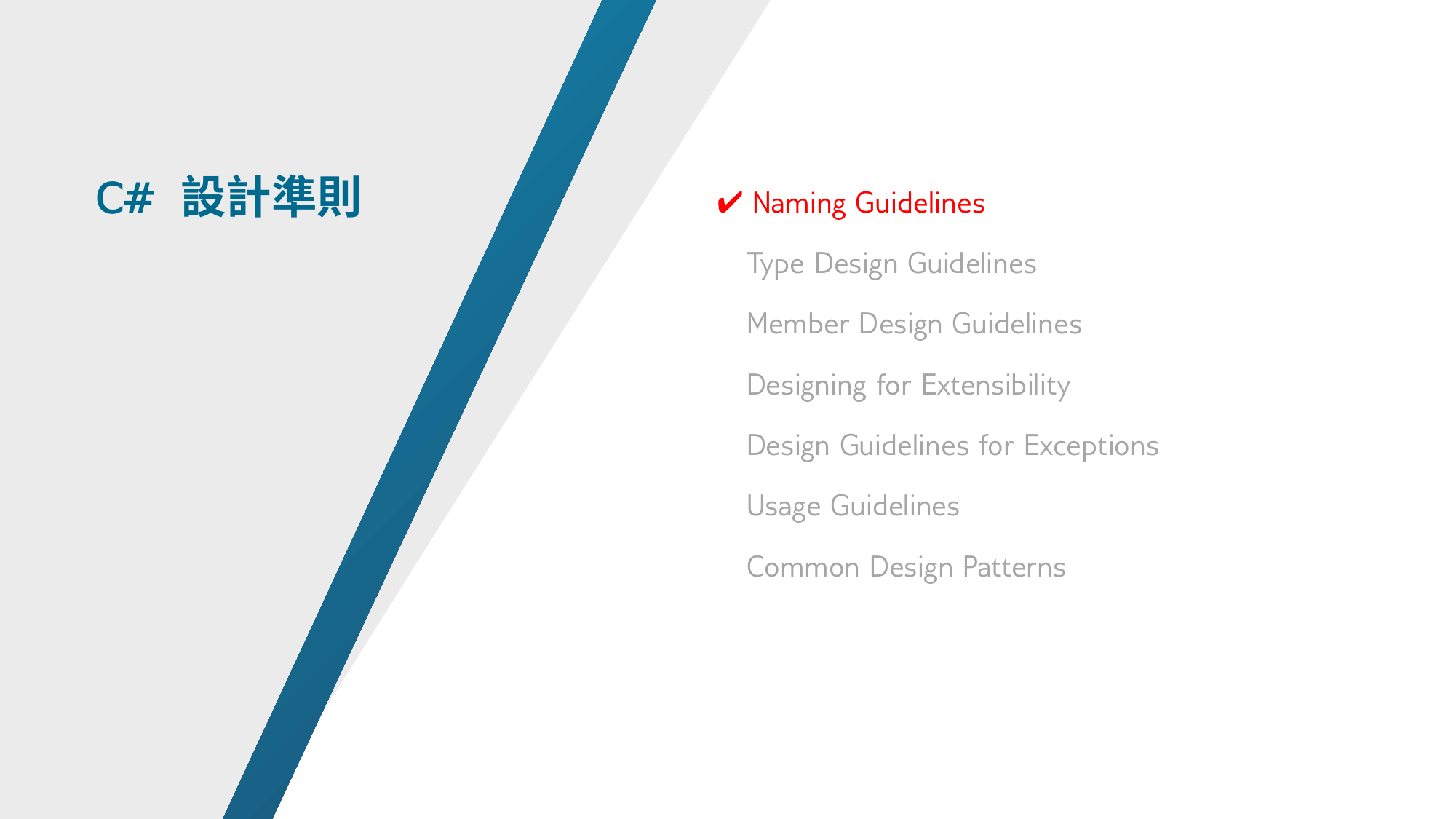

✔️ Naming Guidelines
❌ Type Design Guidelines
❌ Member Design Guidelines
❌ Designing for Extensibility
❌ Design Guidelines for Exceptions
❌ Usage Guidelines
❌ Common Design Patterns
C# 設計準則